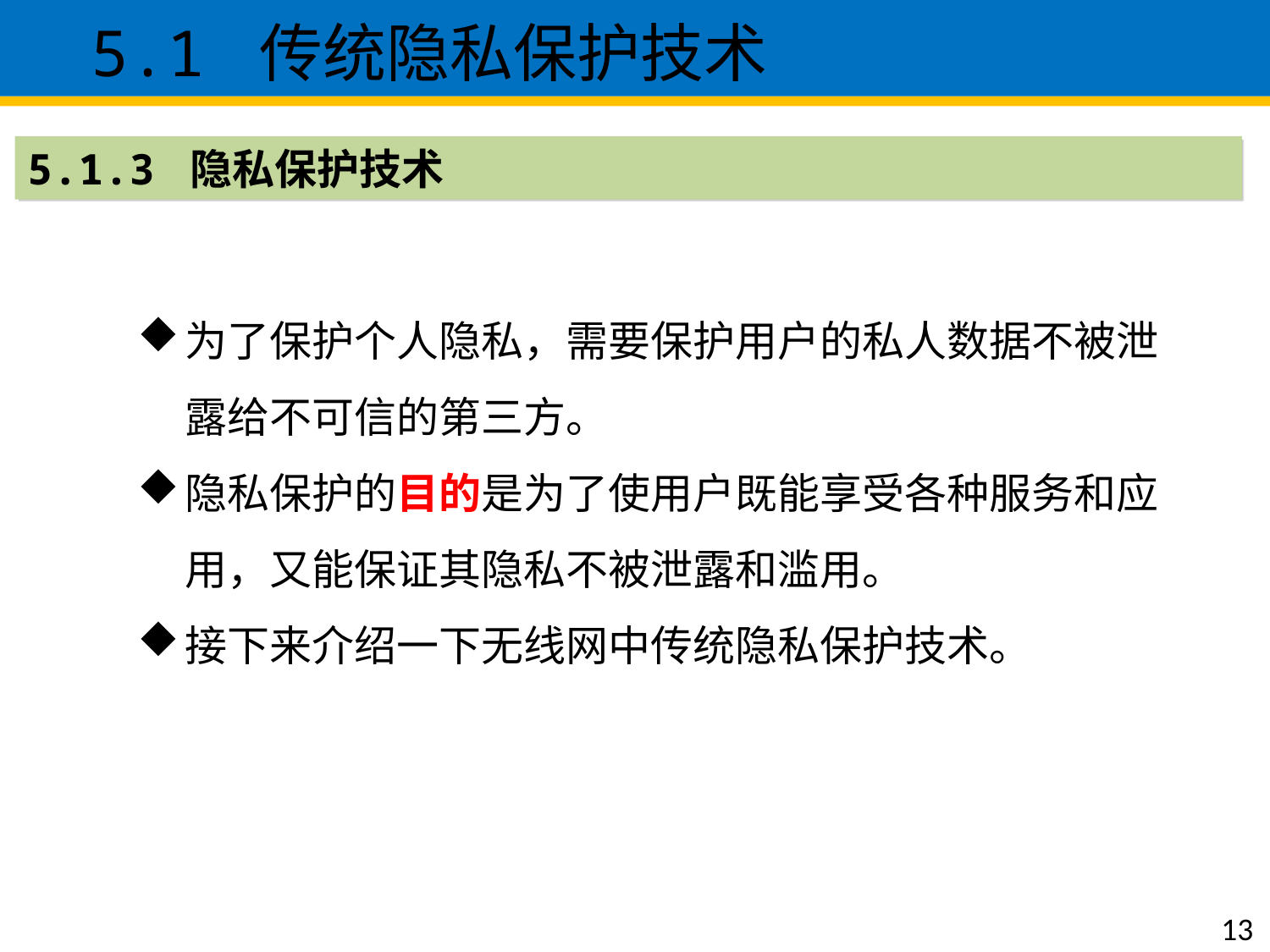

5.1 传统隐私保护技术
5.1.3 隐私保护技术
为了保护个人隐私，需要保护用户的私人数据不被泄露给不可信的第三方。
隐私保护的目的是为了使用户既能享受各种服务和应用，又能保证其隐私不被泄露和滥用。
接下来介绍一下无线网中传统隐私保护技术。
13